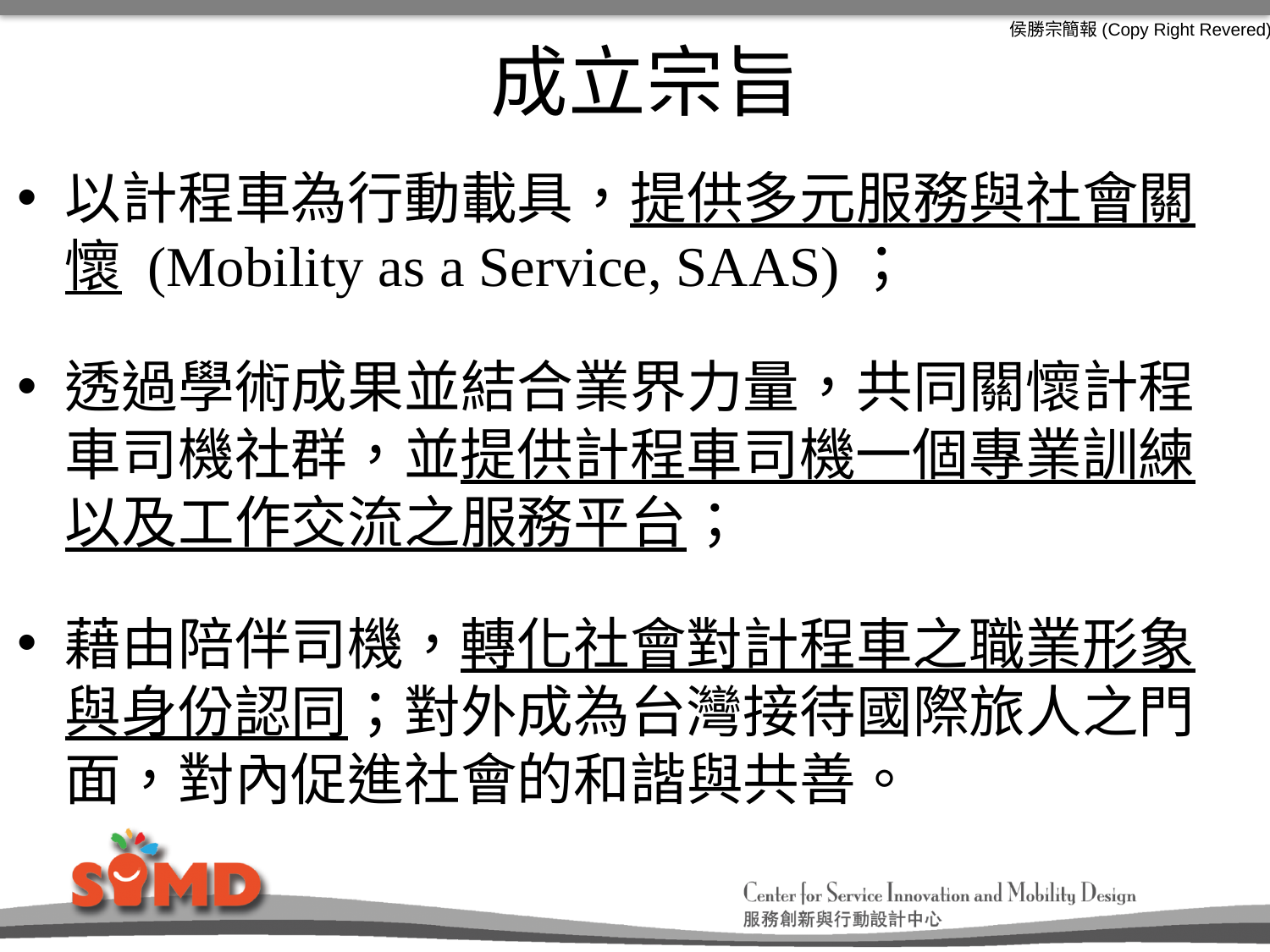

# 成立宗旨
以計程車為行動載具，提供多元服務與社會關懷 (Mobility as a Service, SAAS)；
透過學術成果並結合業界力量，共同關懷計程車司機社群，並提供計程車司機一個專業訓練以及工作交流之服務平台；
藉由陪伴司機，轉化社會對計程車之職業形象與身份認同；對外成為台灣接待國際旅人之門面，對內促進社會的和諧與共善。